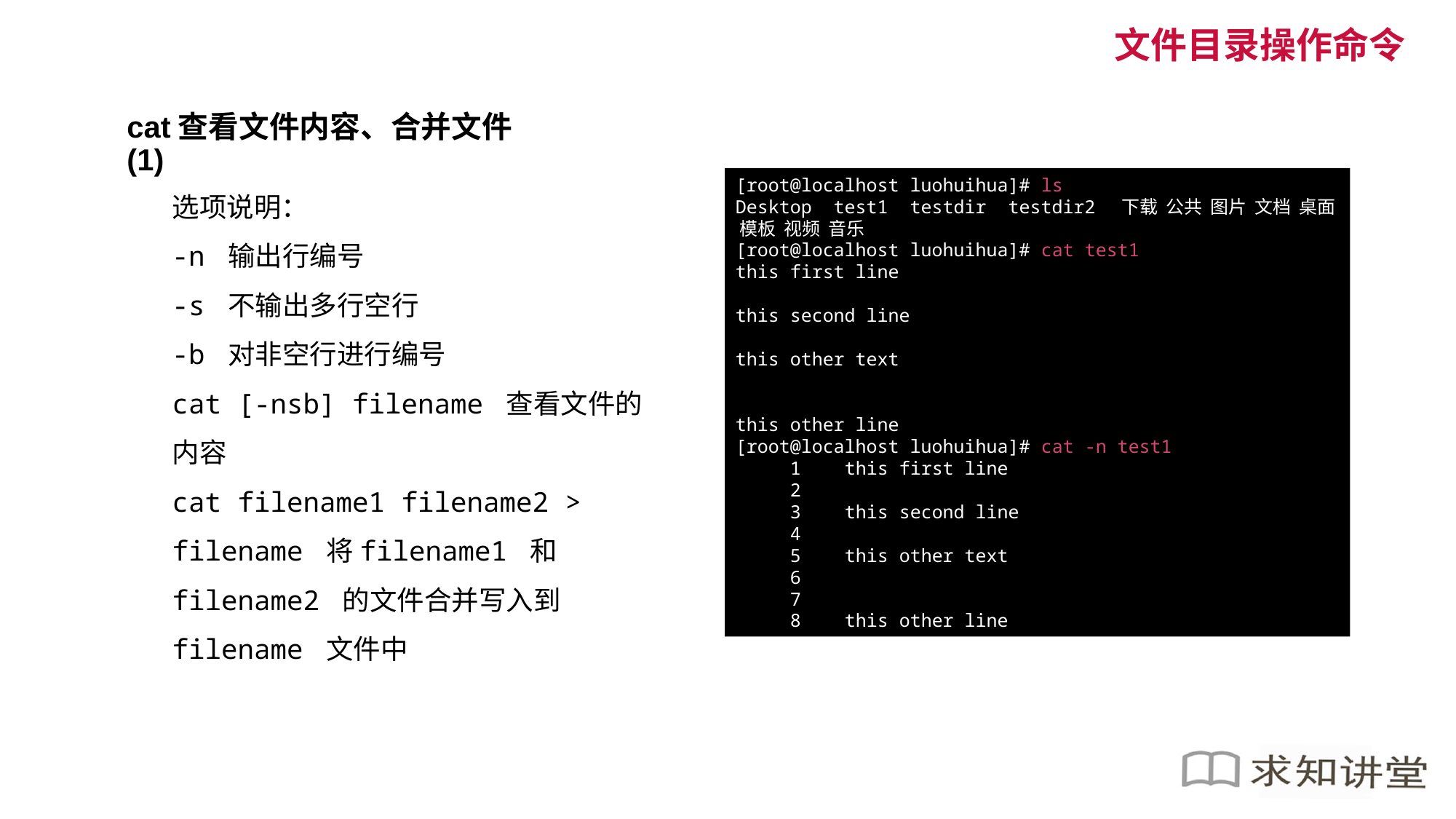

文件目录操作命令
cat查看文件内容、合并文件(1)
选项说明：
-n 输出行编号
-s 不输出多行空行
-b 对非空行进行编号
cat [-nsb] filename 查看文件的内容
cat filename1 filename2 > filename 将filename1 和filename2 的文件合并写入到filename 文件中
[root@localhost luohuihua]# ls
Desktop  test1  testdir  testdir2  下载  公共  图片  文档  桌面  模板  视频  音乐
[root@localhost luohuihua]# cat test1
this first line

this second line

this other text

this other line
[root@localhost luohuihua]# cat -n test1
     1	this first line
     2
     3	this second line
     4
     5	this other text
     6
     7
     8	this other line